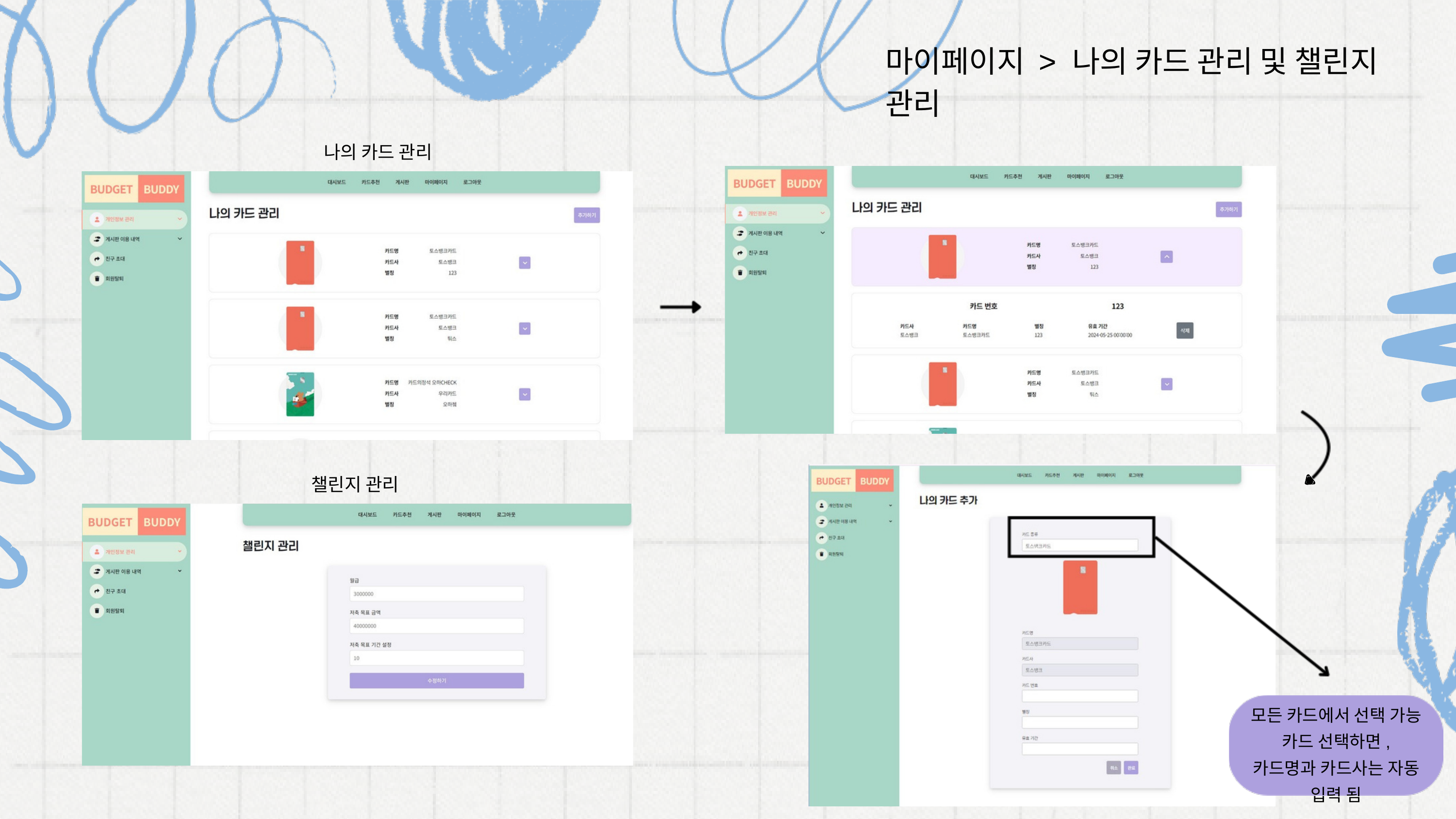

마이페이지 > 나의 카드 관리 및 챌린지 관리
나의 카드 관리

챌린지 관리

모든 카드에서 선택 가능 카드 선택하면, 카드명과 카드사는 자동 입력 됨